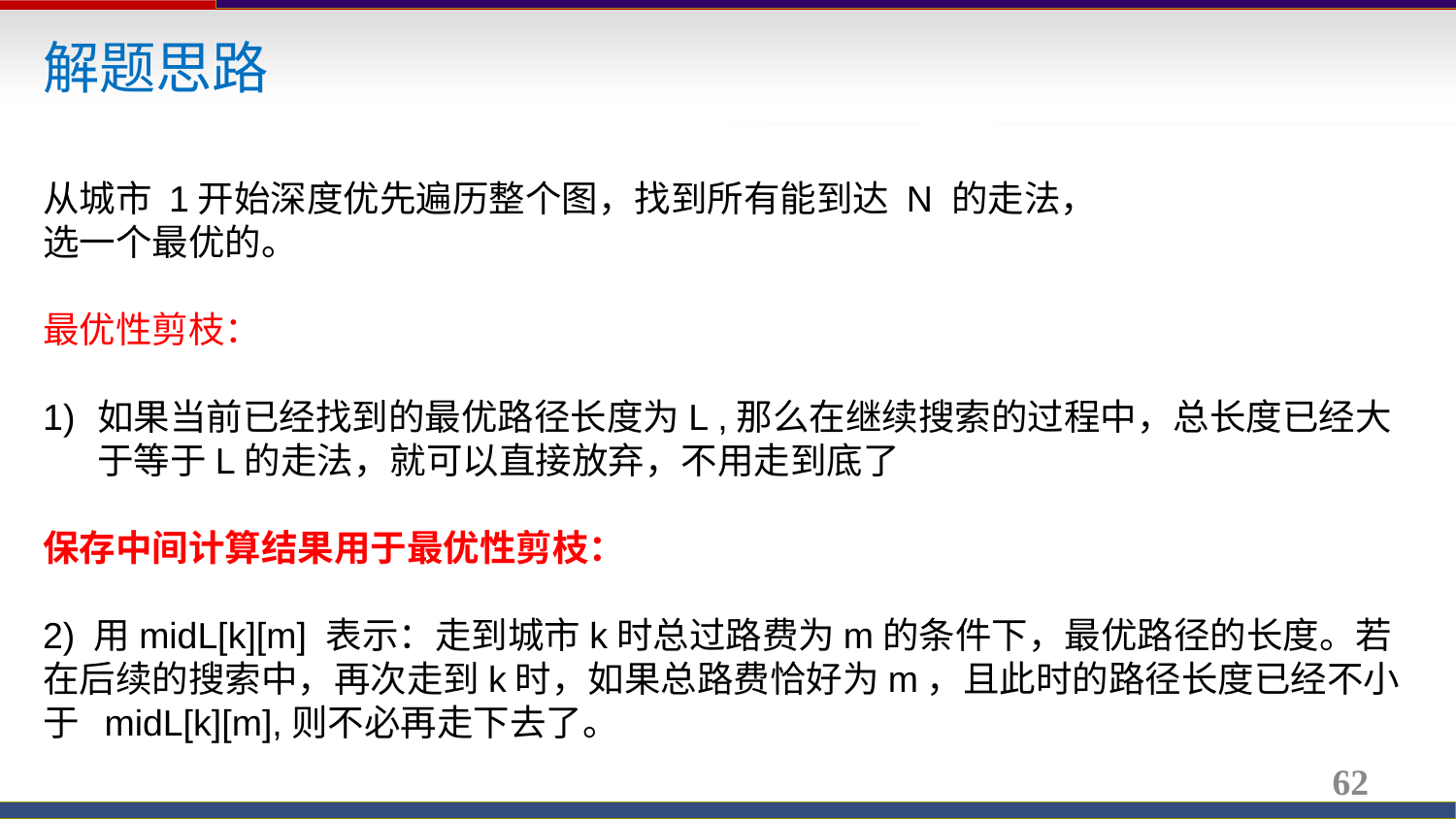

解题思路
从城市 1开始深度优先遍历整个图，找到所有能到达 N 的走法，
选一个最优的。

最优性剪枝：

如果当前已经找到的最优路径长度为L ,那么在继续搜索的过程中，总长度已经大于等于L的走法，就可以直接放弃，不用走到底了

保存中间计算结果用于最优性剪枝：

2) 用midL[k][m] 表示：走到城市k时总过路费为m的条件下，最优路径的长度。若在后续的搜索中，再次走到k时，如果总路费恰好为m，且此时的路径长度已经不小于  midL[k][m],则不必再走下去了。